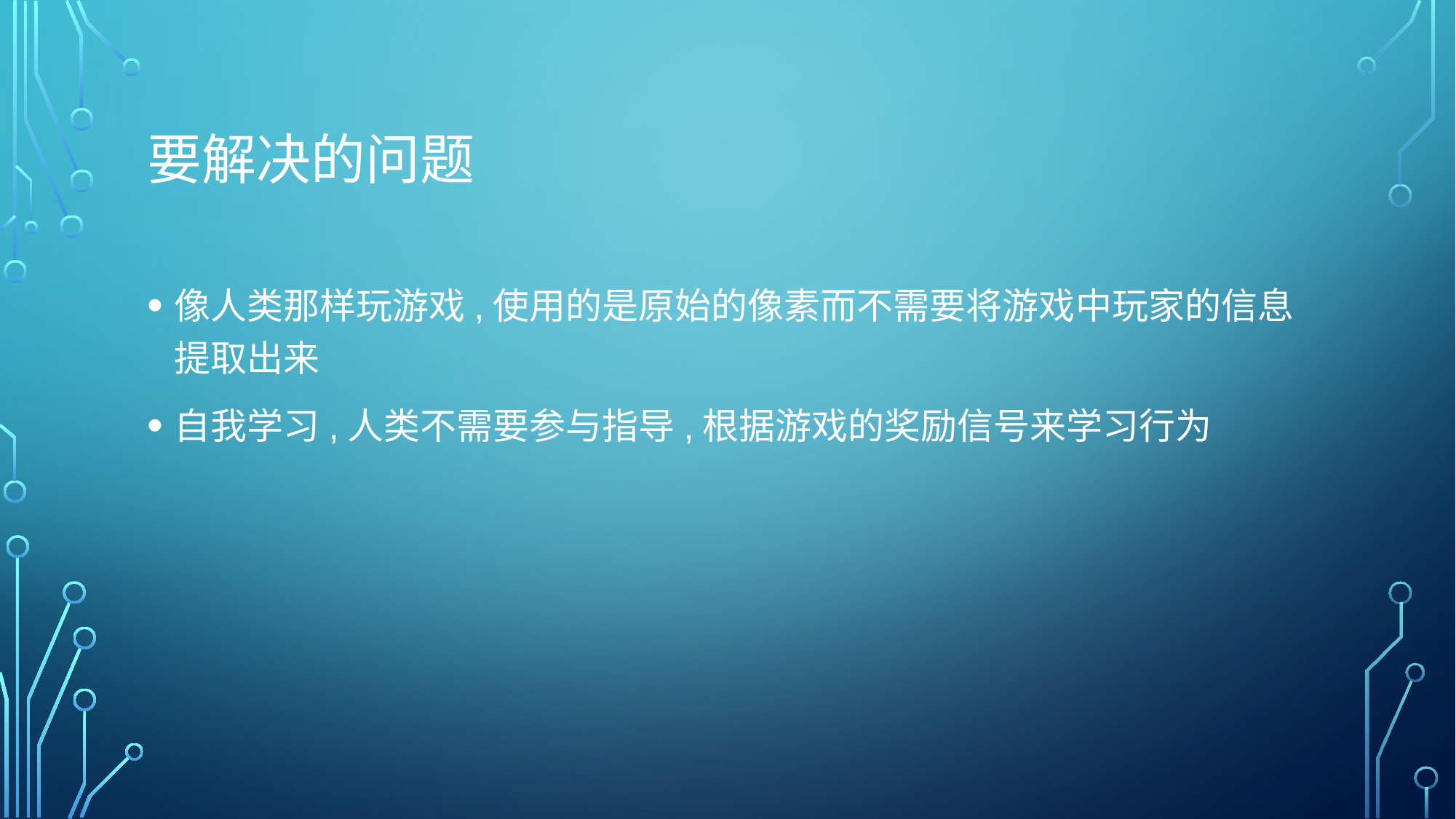

# 要解决的问题
像人类那样玩游戏,使用的是原始的像素而不需要将游戏中玩家的信息提取出来
自我学习,人类不需要参与指导,根据游戏的奖励信号来学习行为